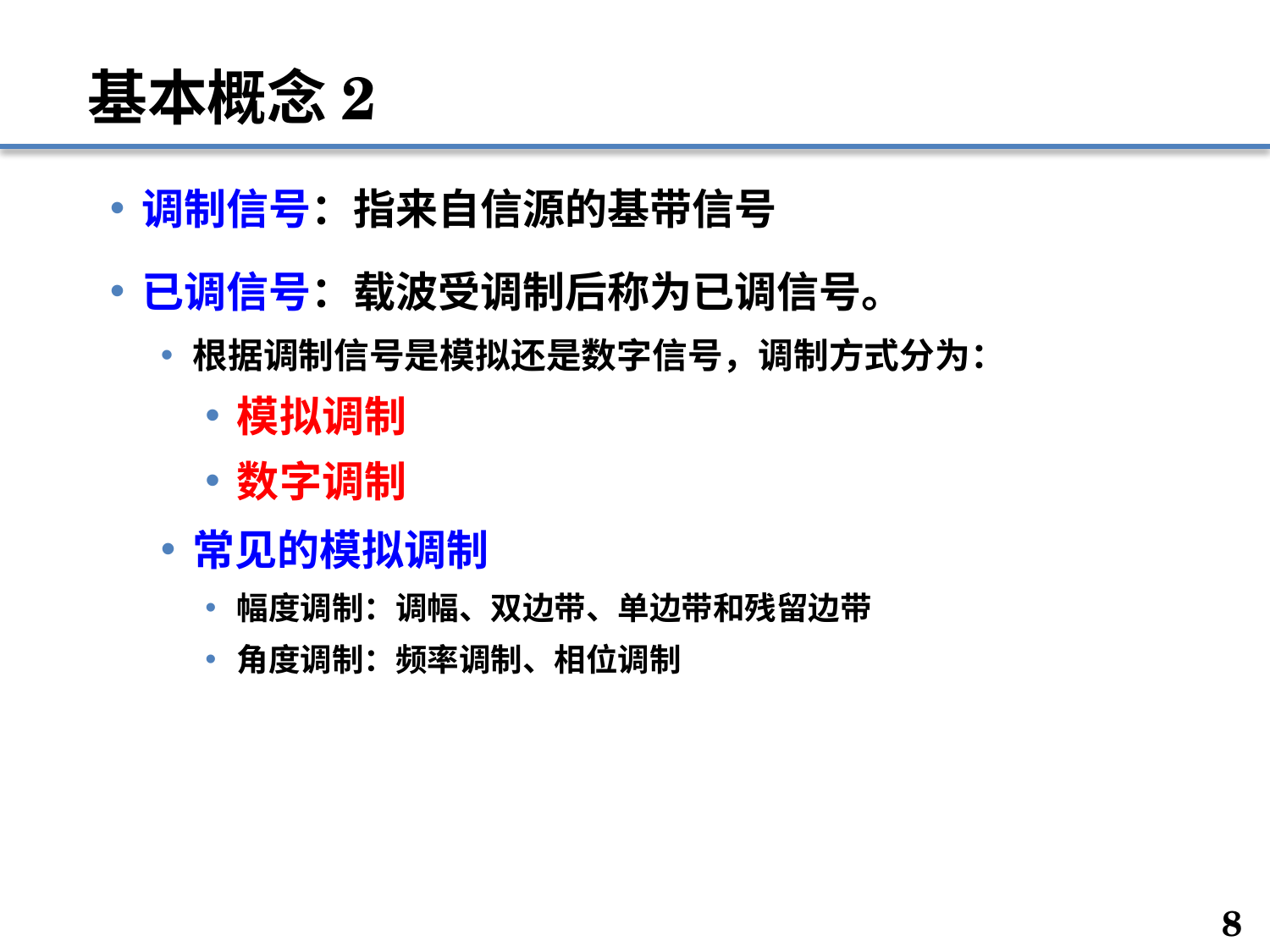

# 基本概念2
调制信号：指来自信源的基带信号
已调信号：载波受调制后称为已调信号。
根据调制信号是模拟还是数字信号，调制方式分为：
模拟调制
数字调制
常见的模拟调制
幅度调制：调幅、双边带、单边带和残留边带
角度调制：频率调制、相位调制
8